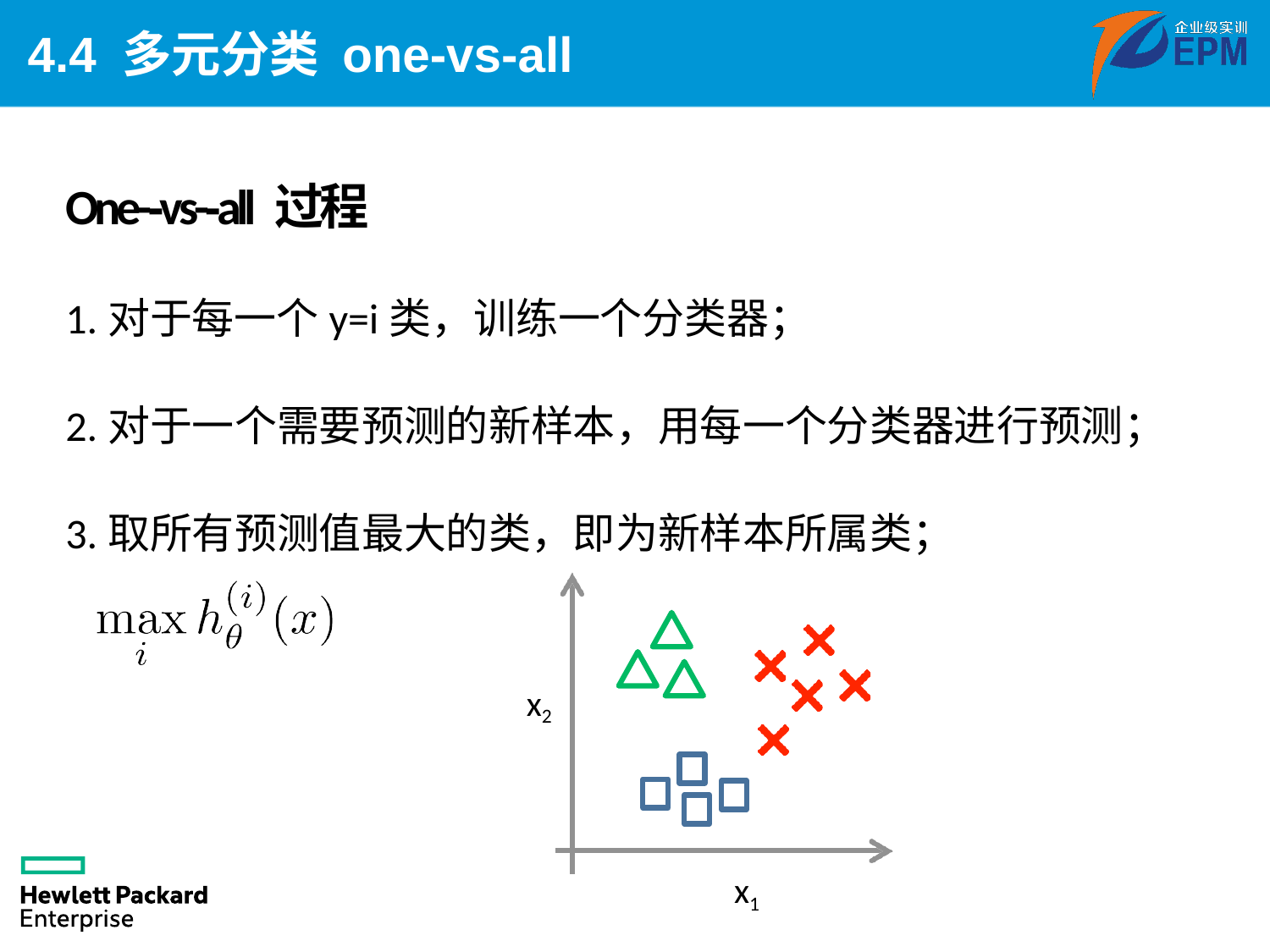

# 4.4 多元分类 one-vs-all
One-­‐vs-­‐all 过程
1.对于每一个y=i类，训练一个分类器；
2.对于一个需要预测的新样本，用每一个分类器进行预测；
3.取所有预测值最大的类，即为新样本所属类；

x2

x1